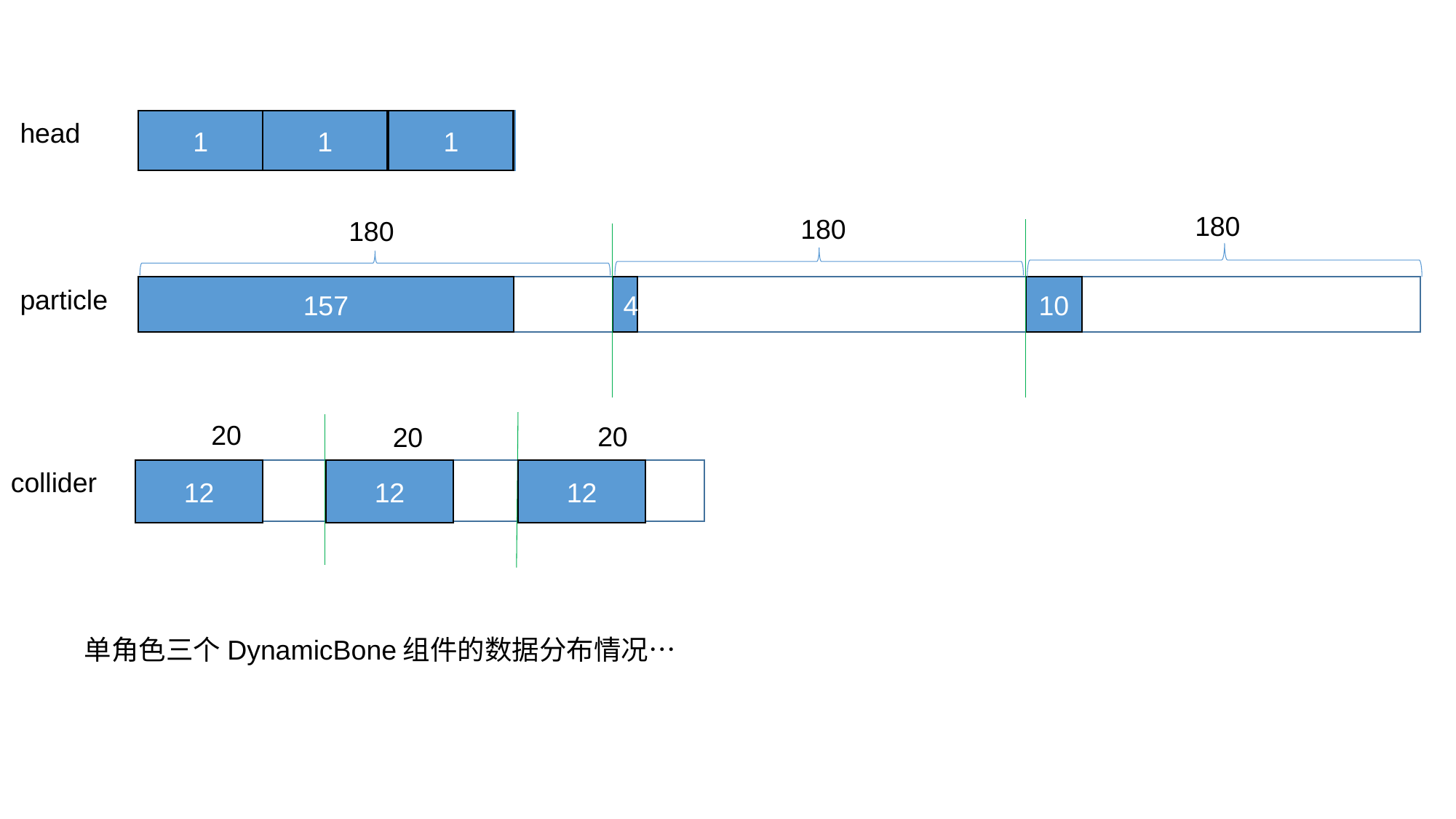

head

1
1
1
180
180
180
particle

157
4
10
20
20
20
collider
12

12
12
单角色三个DynamicBone组件的数据分布情况…